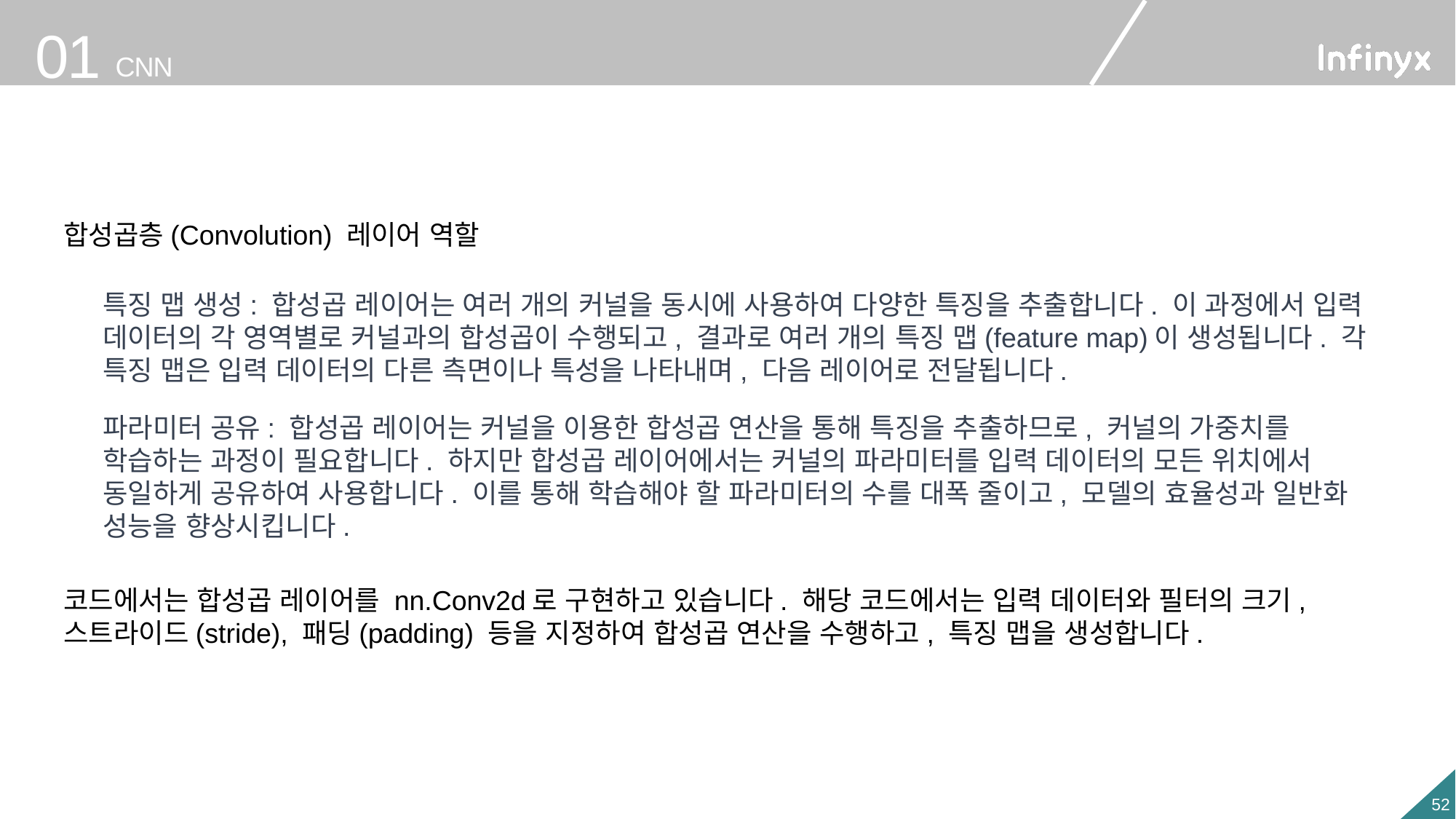

합성곱층(Convolution) 레이어 역할
특징 맵 생성: 합성곱 레이어는 여러 개의 커널을 동시에 사용하여 다양한 특징을 추출합니다. 이 과정에서 입력 데이터의 각 영역별로 커널과의 합성곱이 수행되고, 결과로 여러 개의 특징 맵(feature map)이 생성됩니다. 각 특징 맵은 입력 데이터의 다른 측면이나 특성을 나타내며, 다음 레이어로 전달됩니다.
파라미터 공유: 합성곱 레이어는 커널을 이용한 합성곱 연산을 통해 특징을 추출하므로, 커널의 가중치를 학습하는 과정이 필요합니다. 하지만 합성곱 레이어에서는 커널의 파라미터를 입력 데이터의 모든 위치에서 동일하게 공유하여 사용합니다. 이를 통해 학습해야 할 파라미터의 수를 대폭 줄이고, 모델의 효율성과 일반화 성능을 향상시킵니다.
코드에서는 합성곱 레이어를 nn.Conv2d로 구현하고 있습니다. 해당 코드에서는 입력 데이터와 필터의 크기, 스트라이드(stride), 패딩(padding) 등을 지정하여 합성곱 연산을 수행하고, 특징 맵을 생성합니다.